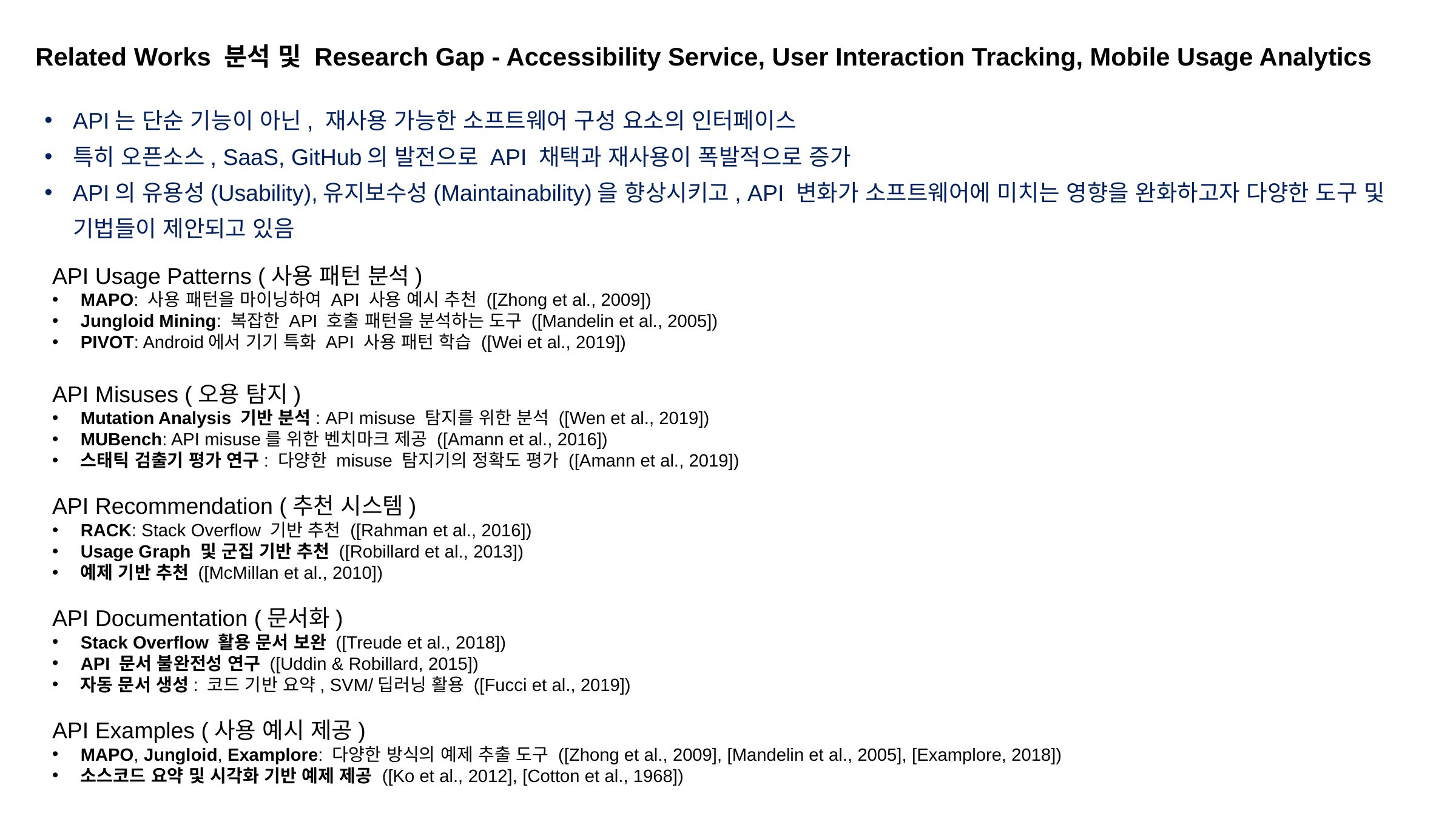

Related Works 분석 및 Research Gap - Accessibility Service, User Interaction Tracking, Mobile Usage Analytics
API는 단순 기능이 아닌, 재사용 가능한 소프트웨어 구성 요소의 인터페이스
특히 오픈소스, SaaS, GitHub의 발전으로 API 채택과 재사용이 폭발적으로 증가
API의 유용성(Usability),유지보수성(Maintainability)을 향상시키고, API 변화가 소프트웨어에 미치는 영향을 완화하고자 다양한 도구 및 기법들이 제안되고 있음
API Usage Patterns (사용 패턴 분석)
MAPO: 사용 패턴을 마이닝하여 API 사용 예시 추천 ([Zhong et al., 2009])
Jungloid Mining: 복잡한 API 호출 패턴을 분석하는 도구 ([Mandelin et al., 2005])
PIVOT: Android에서 기기 특화 API 사용 패턴 학습 ([Wei et al., 2019])

API Misuses (오용 탐지)
Mutation Analysis 기반 분석: API misuse 탐지를 위한 분석 ([Wen et al., 2019])
MUBench: API misuse를 위한 벤치마크 제공 ([Amann et al., 2016])
스태틱 검출기 평가 연구: 다양한 misuse 탐지기의 정확도 평가 ([Amann et al., 2019])

API Recommendation (추천 시스템)
RACK: Stack Overflow 기반 추천 ([Rahman et al., 2016])
Usage Graph 및 군집 기반 추천 ([Robillard et al., 2013])
예제 기반 추천 ([McMillan et al., 2010])

API Documentation (문서화)
Stack Overflow 활용 문서 보완 ([Treude et al., 2018])
API 문서 불완전성 연구 ([Uddin & Robillard, 2015])
자동 문서 생성: 코드 기반 요약, SVM/딥러닝 활용 ([Fucci et al., 2019])

API Examples (사용 예시 제공)
MAPO, Jungloid, Examplore: 다양한 방식의 예제 추출 도구 ([Zhong et al., 2009], [Mandelin et al., 2005], [Examplore, 2018])
소스코드 요약 및 시각화 기반 예제 제공 ([Ko et al., 2012], [Cotton et al., 1968])